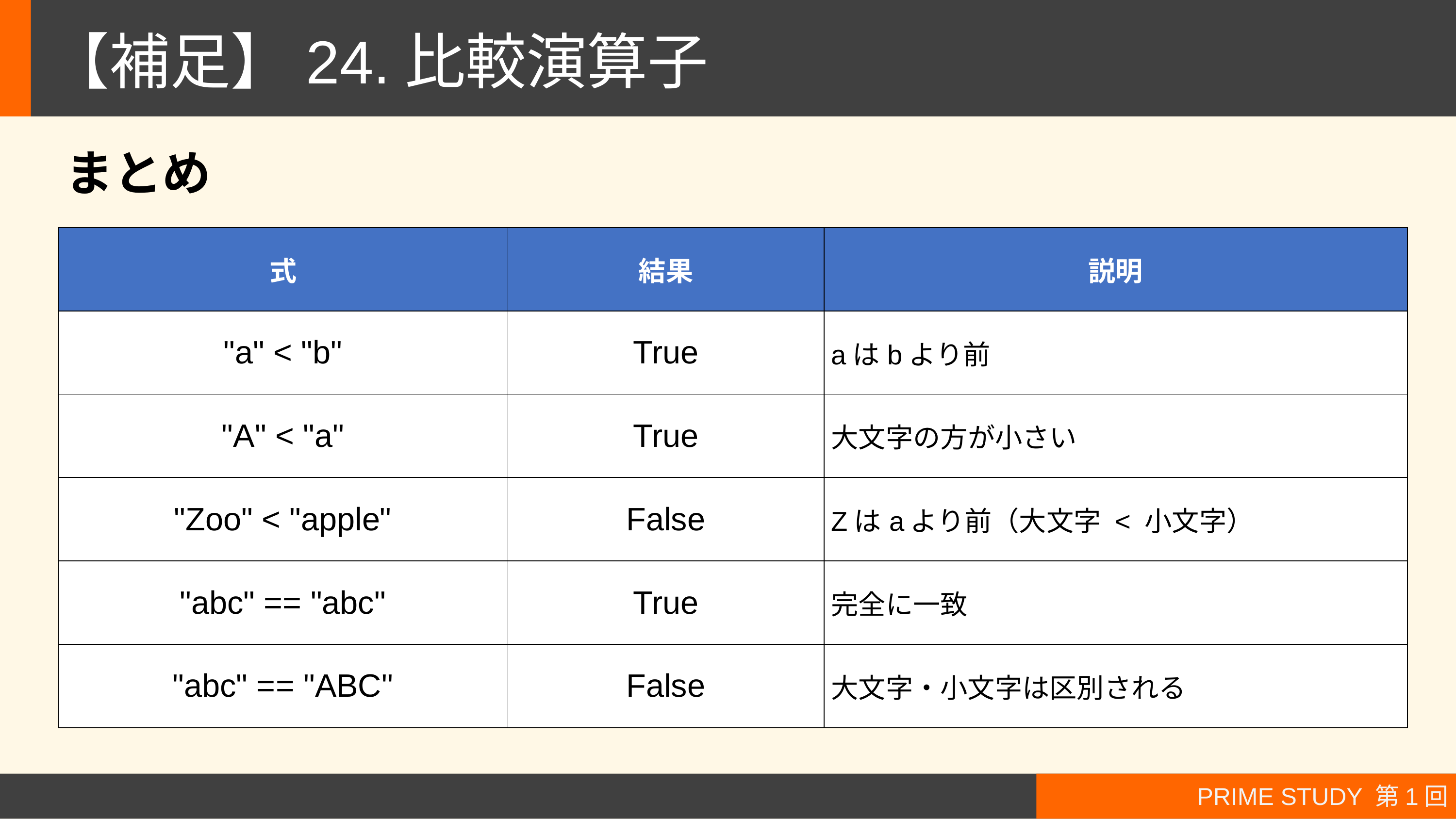

# 【補足】24.比較演算子
まとめ
| 式 | 結果 | 説明 |
| --- | --- | --- |
| "a" < "b" | True | aはbより前 |
| "A" < "a" | True | 大文字の方が小さい |
| "Zoo" < "apple" | False | Zはaより前（大文字 < 小文字） |
| "abc" == "abc" | True | 完全に一致 |
| "abc" == "ABC" | False | 大文字・小文字は区別される |
PRIME STUDY 第1回